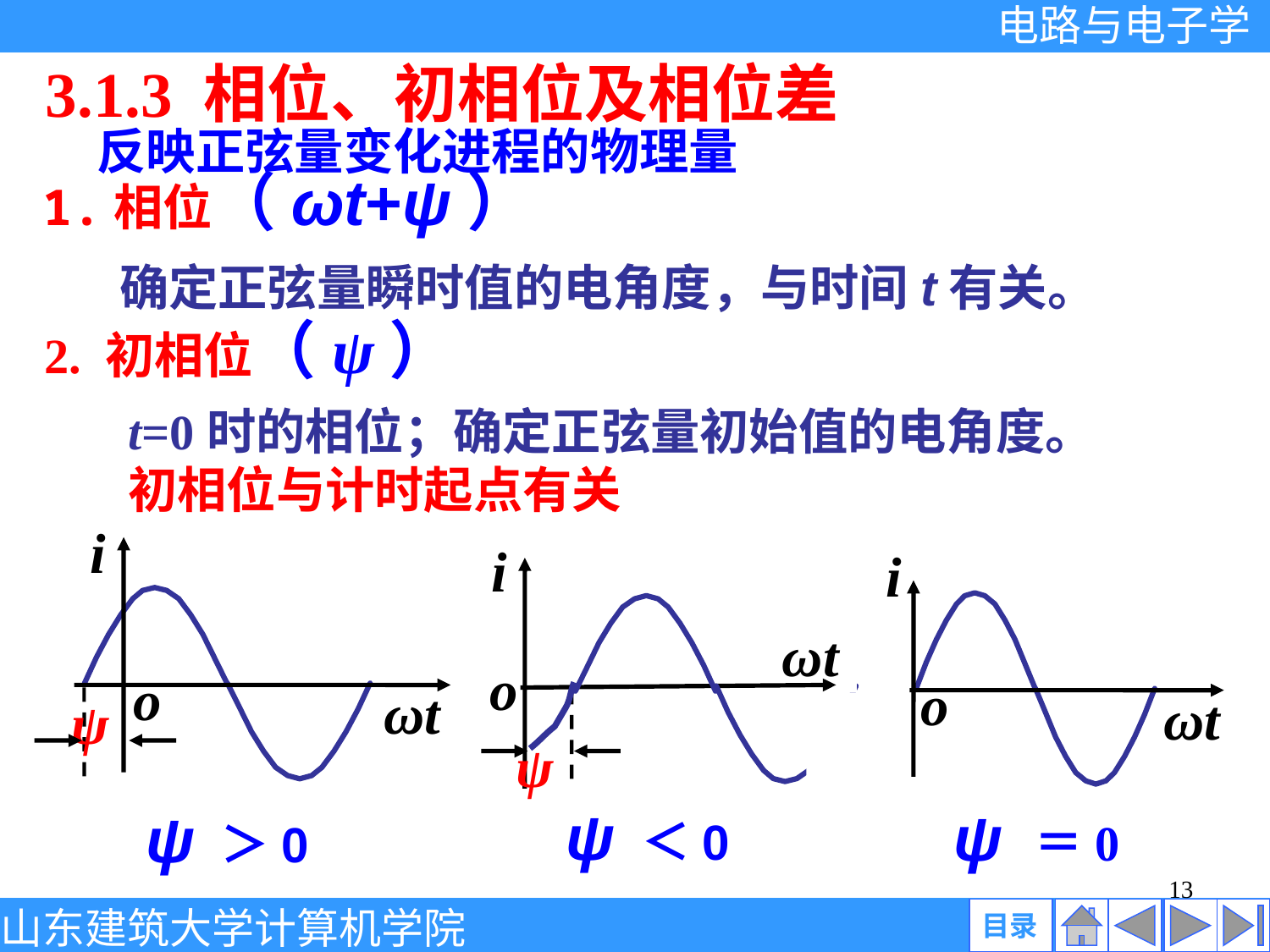

3.1.3 相位、初相位及相位差
反映正弦量变化进程的物理量
1.相位（ωt+ψ）
确定正弦量瞬时值的电角度，与时间t有关。
2. 初相位（ψ）
t=0时的相位；确定正弦量初始值的电角度。
初相位与计时起点有关
i

o
ωt
ψ

i

ωt
o

ψ

i

o
ωt

ψ ＜0
ψ ＝0
ψ ＞0
13